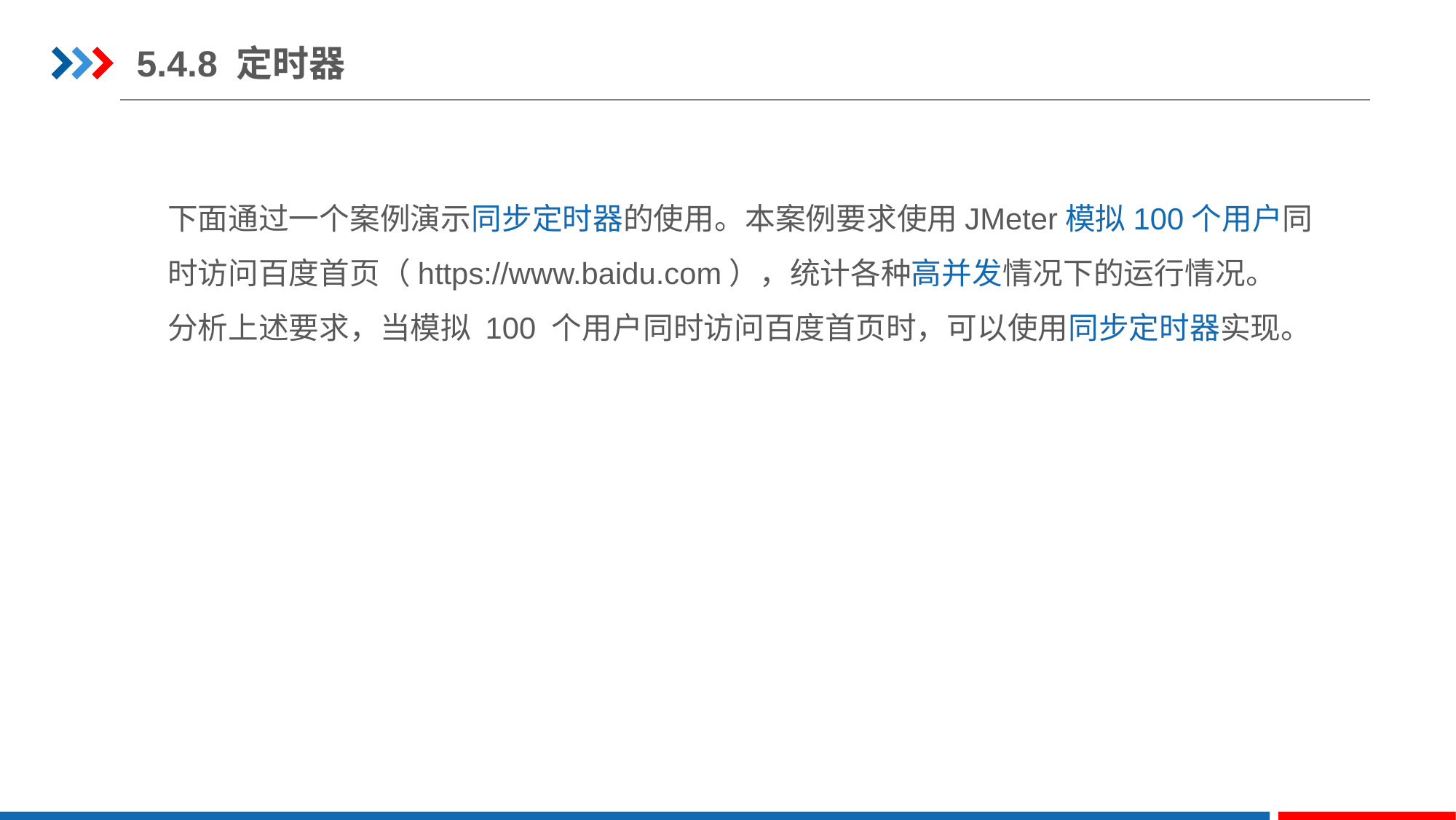

5.4.8 定时器
下面通过一个案例演示同步定时器的使用。本案例要求使用JMeter模拟100个用户同时访问百度首页（https://www.baidu.com），统计各种高并发情况下的运行情况。
分析上述要求，当模拟 100 个用户同时访问百度首页时，可以使用同步定时器实现。